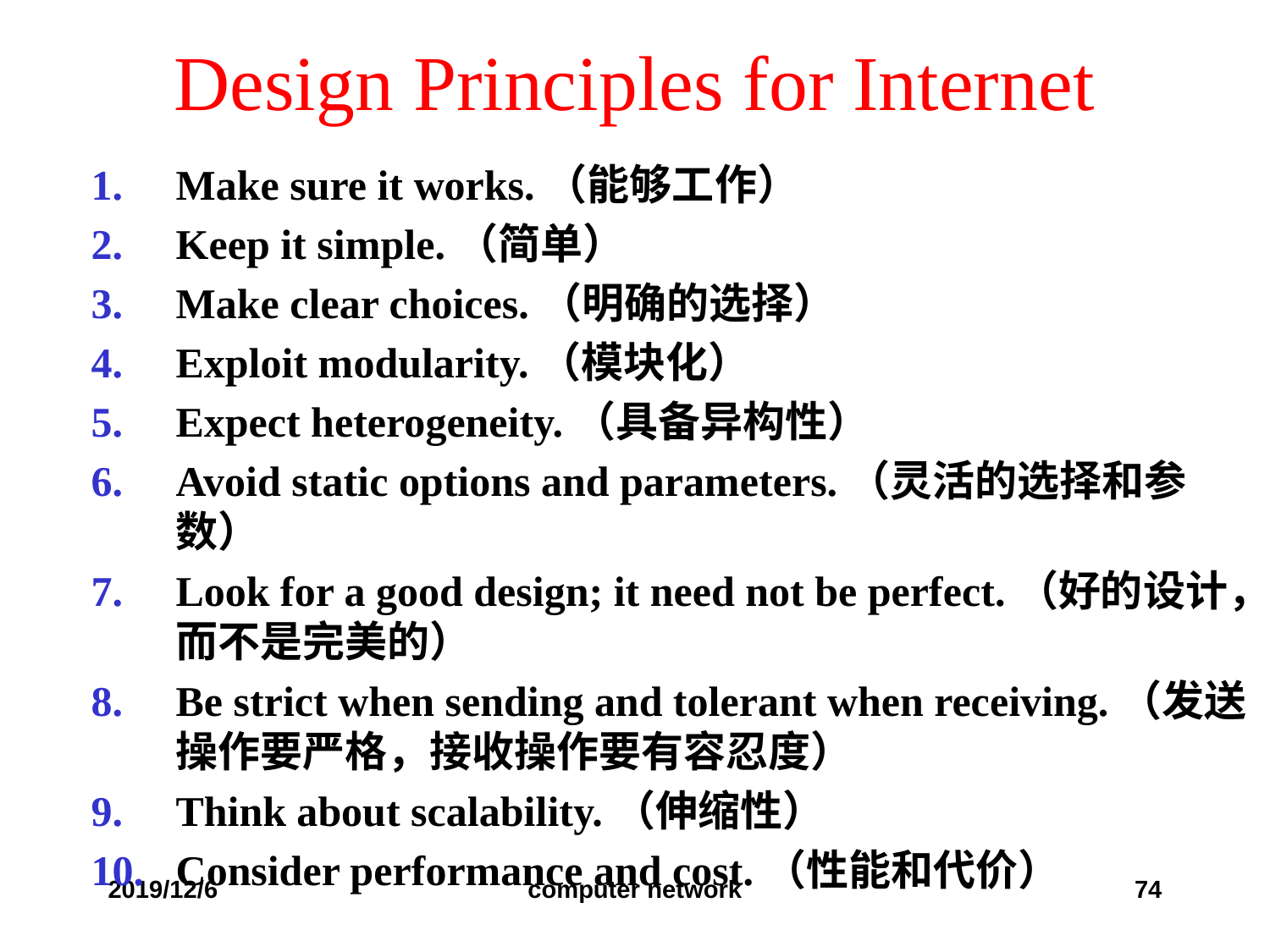

# Design Principles for Internet
Make sure it works.（能够工作）
Keep it simple.（简单）
Make clear choices.（明确的选择）
Exploit modularity.（模块化）
Expect heterogeneity.（具备异构性）
Avoid static options and parameters.（灵活的选择和参数）
Look for a good design; it need not be perfect.（好的设计，而不是完美的）
Be strict when sending and tolerant when receiving.（发送操作要严格，接收操作要有容忍度）
Think about scalability.（伸缩性）
Consider performance and cost.（性能和代价）
2019/12/6
computer network
74